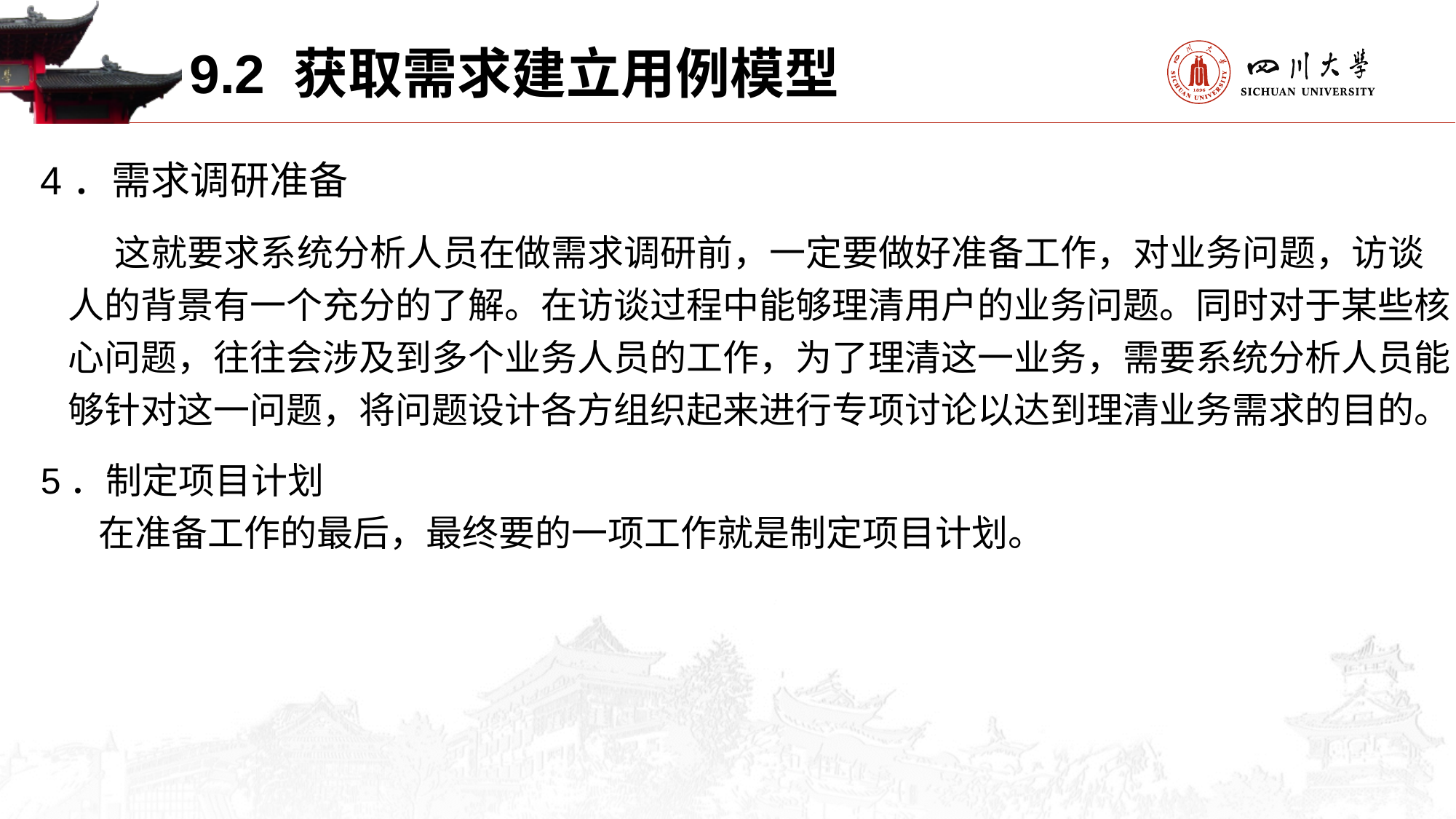

9.2 获取需求建立用例模型

4．需求调研准备
        这就要求系统分析人员在做需求调研前，一定要做好准备工作，对业务问题，访谈人的背景有一个充分的了解。在访谈过程中能够理清用户的业务问题。同时对于某些核心问题，往往会涉及到多个业务人员的工作，为了理清这一业务，需要系统分析人员能够针对这一问题，将问题设计各方组织起来进行专项讨论以达到理清业务需求的目的。
5．制定项目计划
      在准备工作的最后，最终要的一项工作就是制定项目计划。